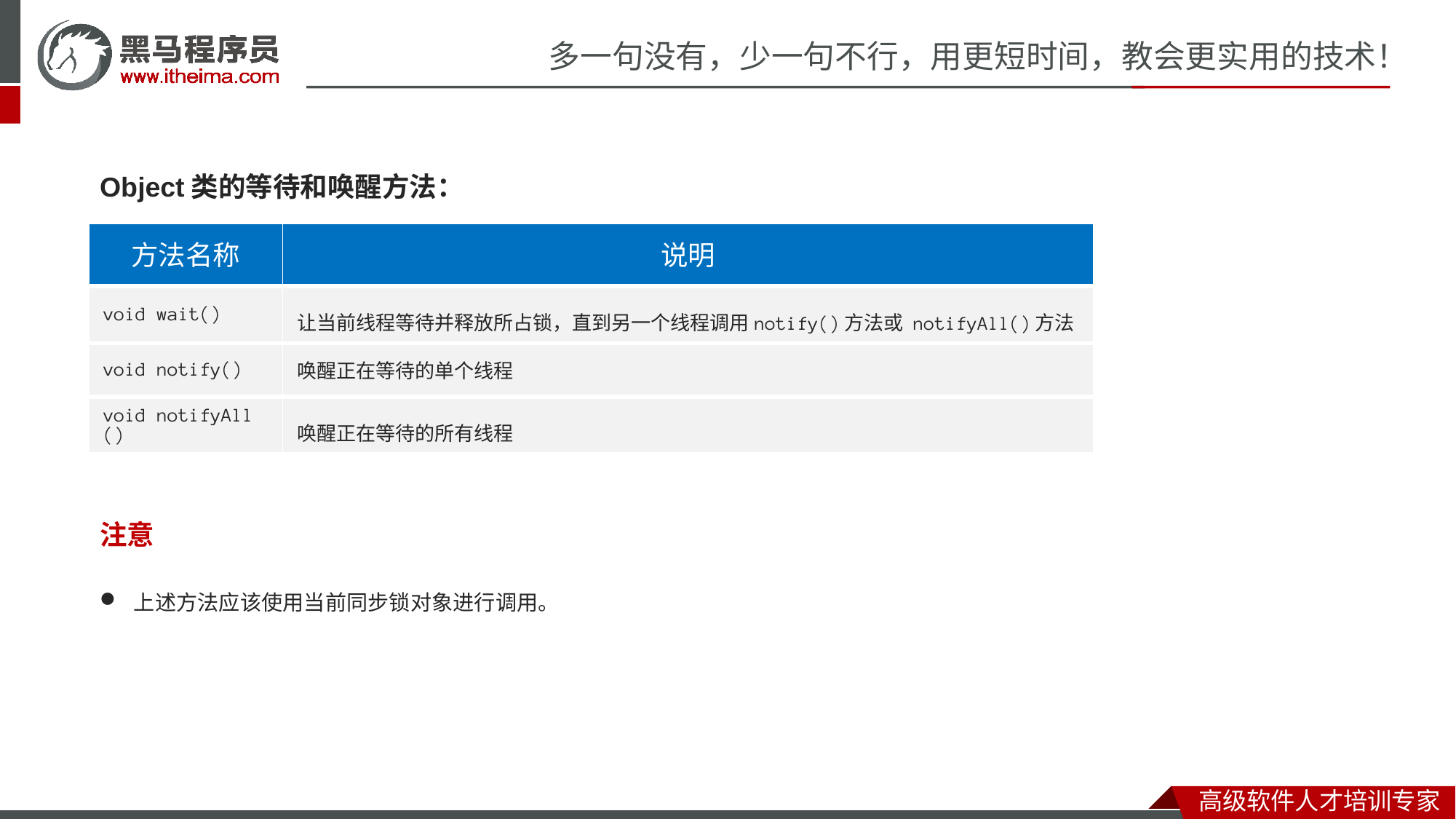

Object类的等待和唤醒方法：
| 方法名称 | 说明 |
| --- | --- |
| void wait​() | 让当前线程等待并释放所占锁，直到另一个线程调用notify()方法或 notifyAll()方法 |
| void notify​() | 唤醒正在等待的单个线程 |
| void notifyAll​() | 唤醒正在等待的所有线程 |
注意
上述方法应该使用当前同步锁对象进行调用。